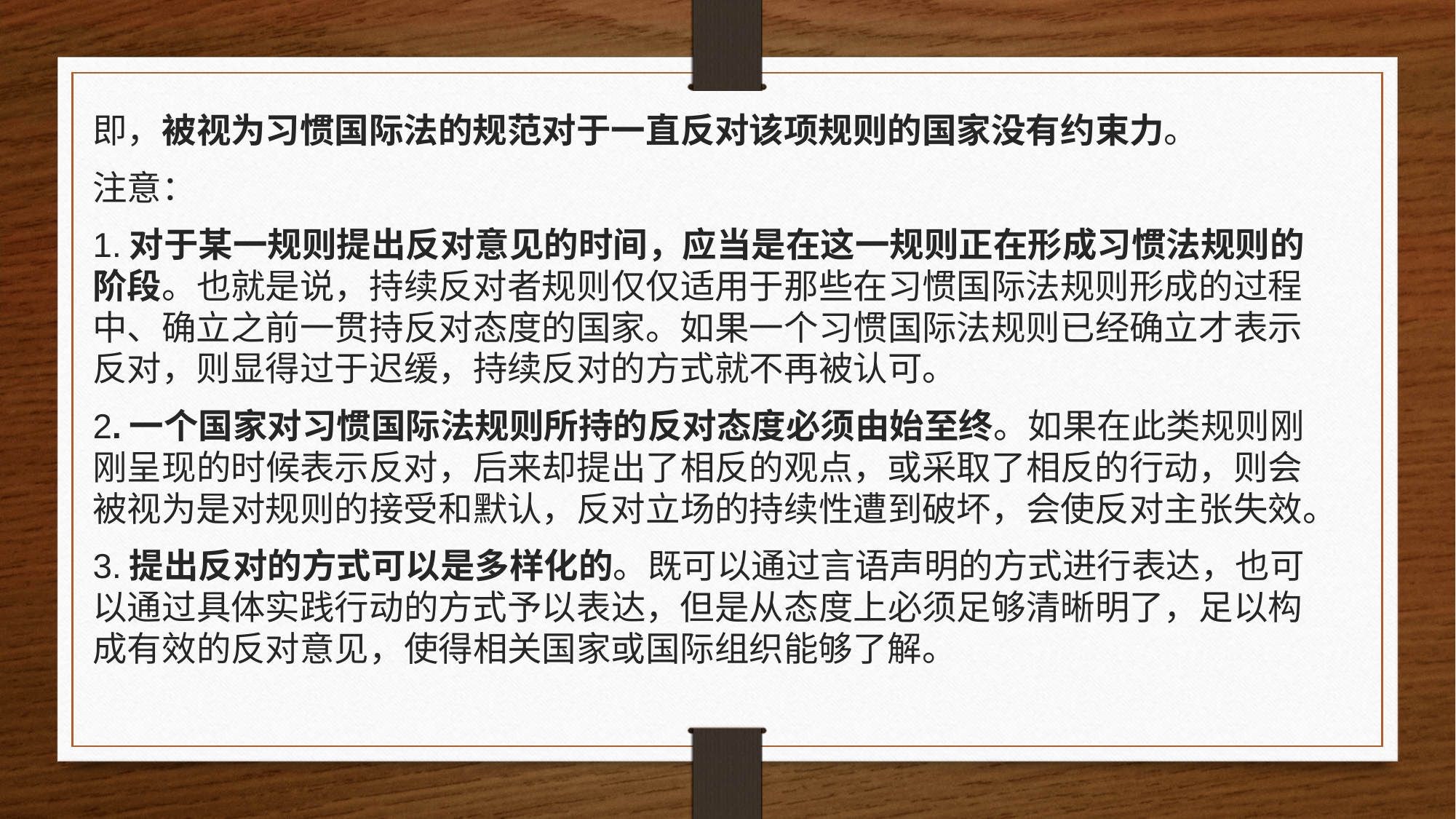

即，被视为习惯国际法的规范对于一直反对该项规则的国家没有约束力。
注意：
1.对于某一规则提出反对意见的时间，应当是在这一规则正在形成习惯法规则的阶段。也就是说，持续反对者规则仅仅适用于那些在习惯国际法规则形成的过程中、确立之前一贯持反对态度的国家。如果一个习惯国际法规则已经确立才表示反对，则显得过于迟缓，持续反对的方式就不再被认可。
2.一个国家对习惯国际法规则所持的反对态度必须由始至终。如果在此类规则刚刚呈现的时候表示反对，后来却提出了相反的观点，或采取了相反的行动，则会被视为是对规则的接受和默认，反对立场的持续性遭到破坏，会使反对主张失效。
3.提出反对的方式可以是多样化的。既可以通过言语声明的方式进行表达，也可以通过具体实践行动的方式予以表达，但是从态度上必须足够清晰明了，足以构成有效的反对意见，使得相关国家或国际组织能够了解。